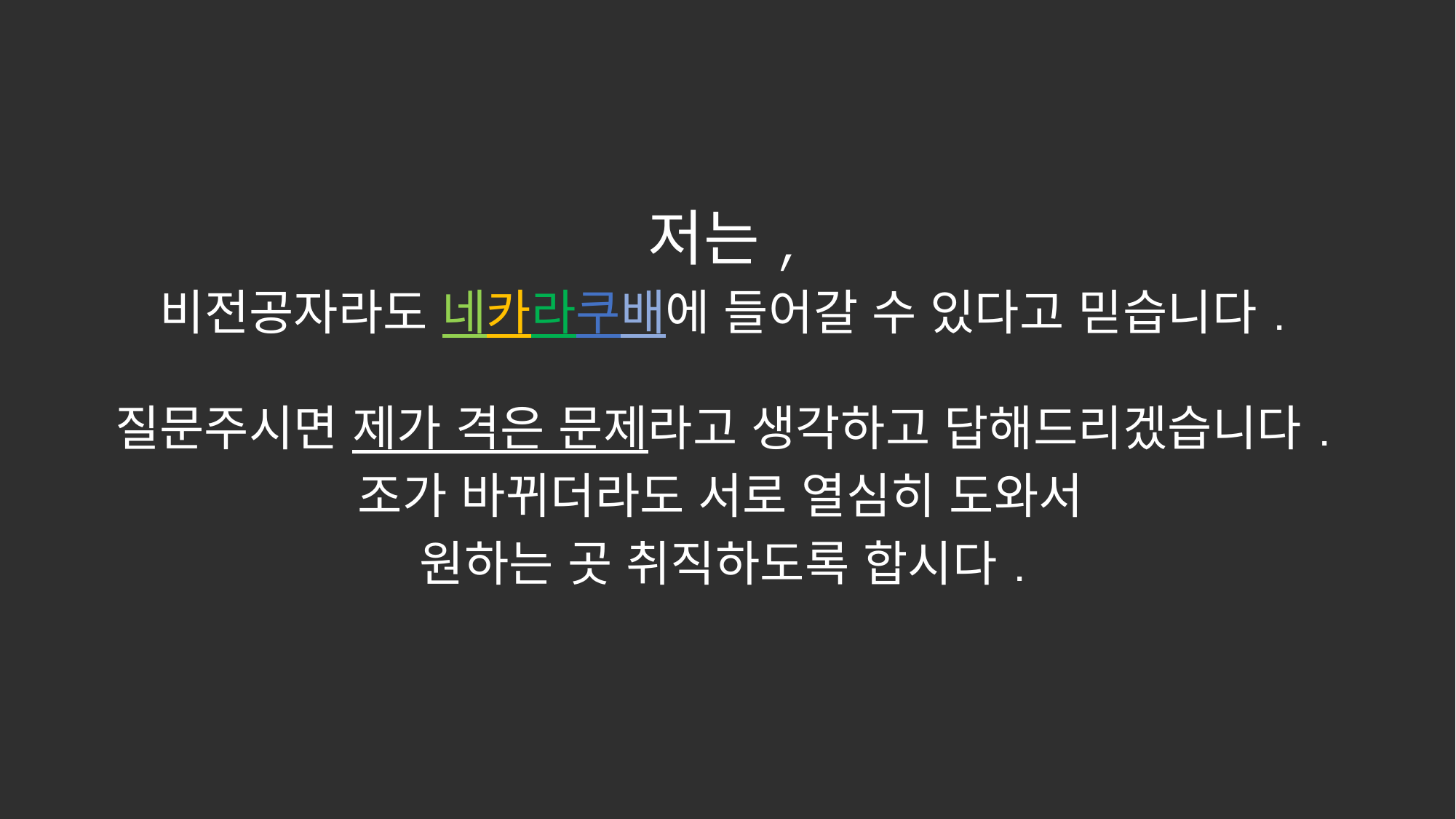

저는,
비전공자라도 네카라쿠배에 들어갈 수 있다고 믿습니다.

질문주시면 제가 격은 문제라고 생각하고 답해드리겠습니다.
조가 바뀌더라도 서로 열심히 도와서
원하는 곳 취직하도록 합시다.